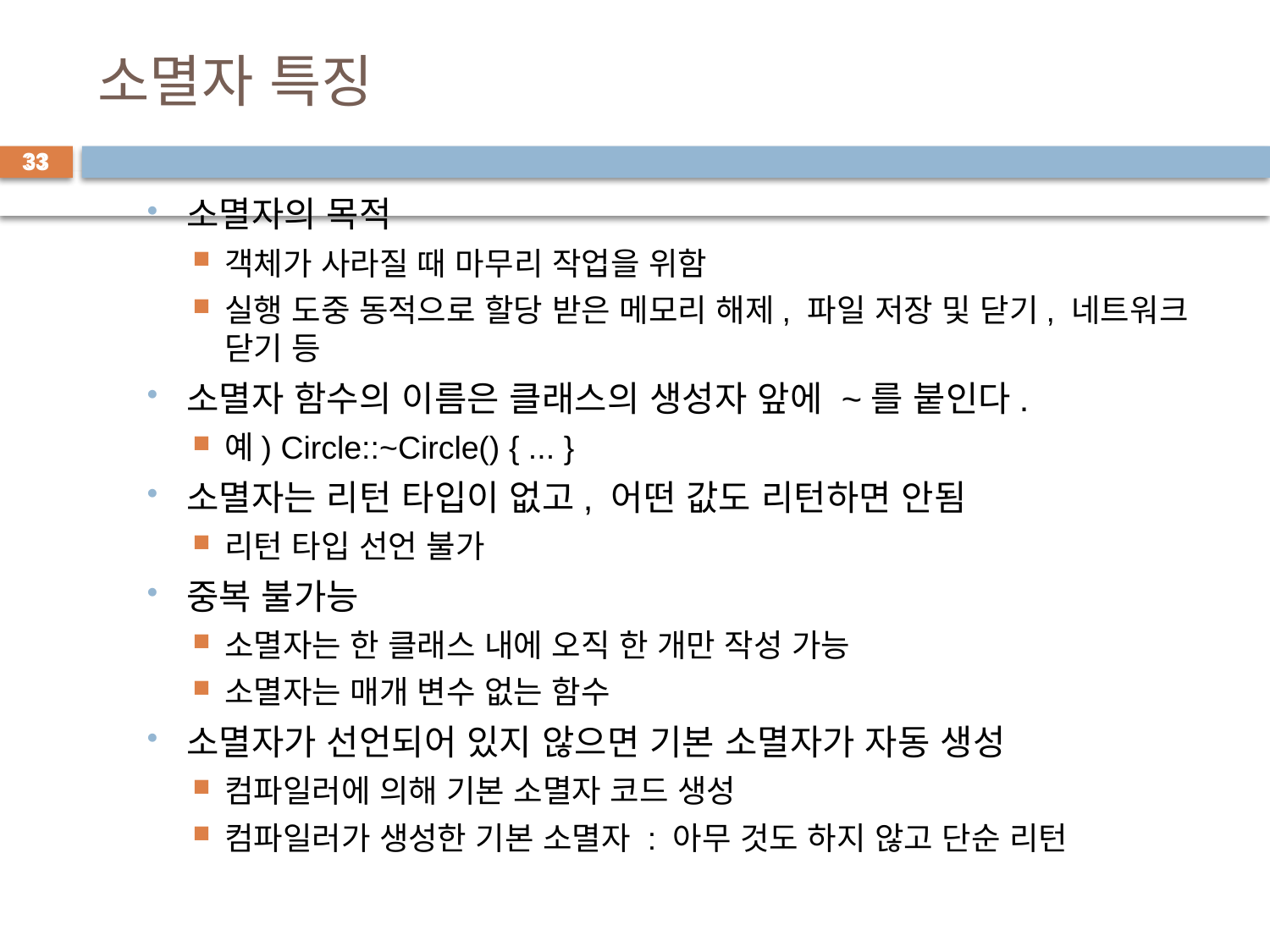

# 소멸자 특징
33
33
소멸자의 목적
객체가 사라질 때 마무리 작업을 위함
실행 도중 동적으로 할당 받은 메모리 해제, 파일 저장 및 닫기, 네트워크 닫기 등
소멸자 함수의 이름은 클래스의 생성자 앞에 ~를 붙인다.
예) Circle::~Circle() { ... }
소멸자는 리턴 타입이 없고, 어떤 값도 리턴하면 안됨
리턴 타입 선언 불가
중복 불가능
소멸자는 한 클래스 내에 오직 한 개만 작성 가능
소멸자는 매개 변수 없는 함수
소멸자가 선언되어 있지 않으면 기본 소멸자가 자동 생성
컴파일러에 의해 기본 소멸자 코드 생성
컴파일러가 생성한 기본 소멸자 : 아무 것도 하지 않고 단순 리턴